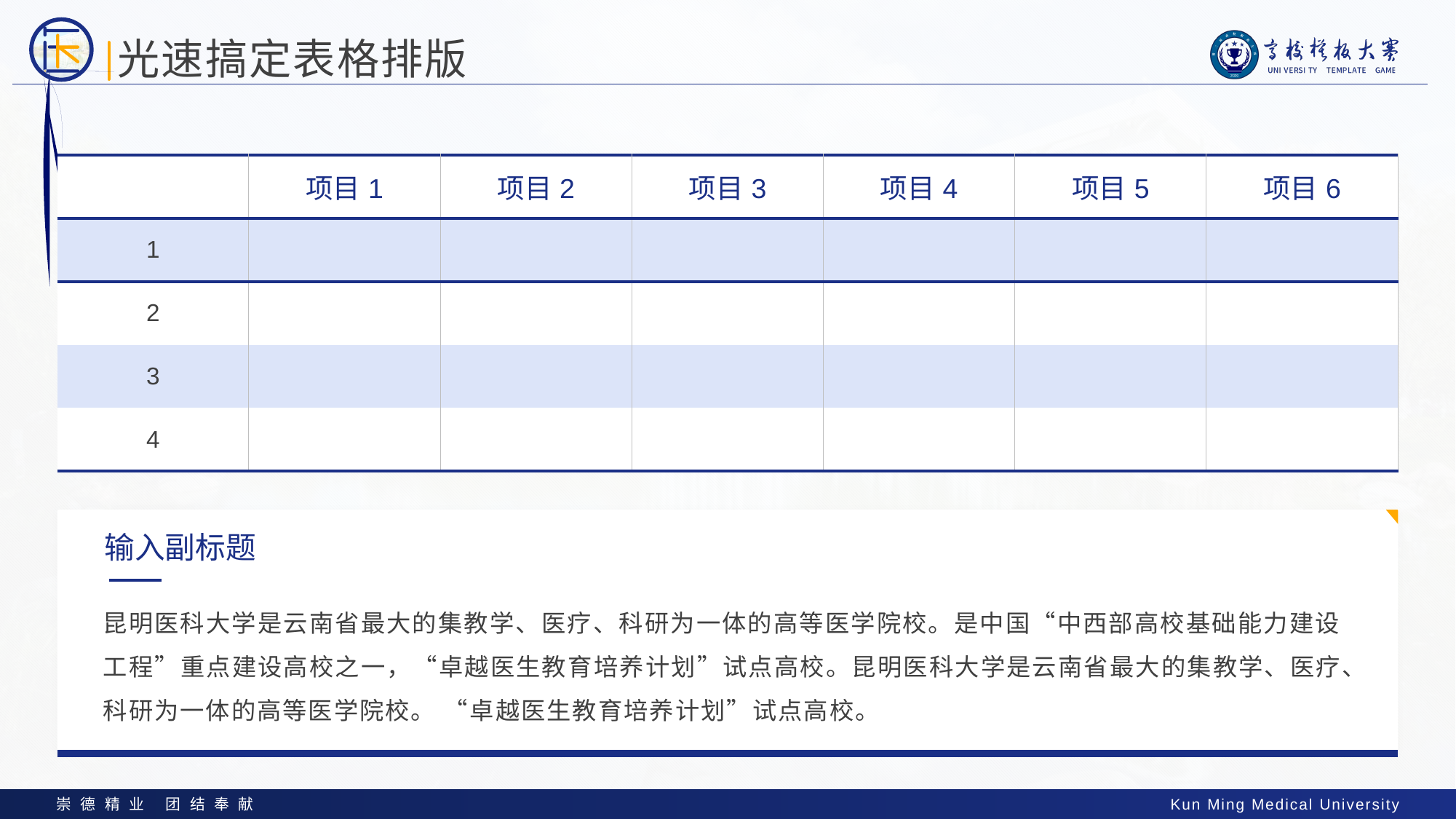

# 光速搞定表格排版
|  | 项目1 | 项目2 | 项目3 | 项目4 | 项目5 | 项目6 |
| --- | --- | --- | --- | --- | --- | --- |
| 1 |  |  |  |  |  |  |
| 2 |  |  |  |  |  |  |
| 3 |  |  |  |  |  |  |
| 4 |  |  |  |  |  |  |

输入副标题
昆明医科大学是云南省最大的集教学、医疗、科研为一体的高等医学院校。是中国“中西部高校基础能力建设工程”重点建设高校之一，“卓越医生教育培养计划”试点高校。昆明医科大学是云南省最大的集教学、医疗、科研为一体的高等医学院校。 “卓越医生教育培养计划”试点高校。